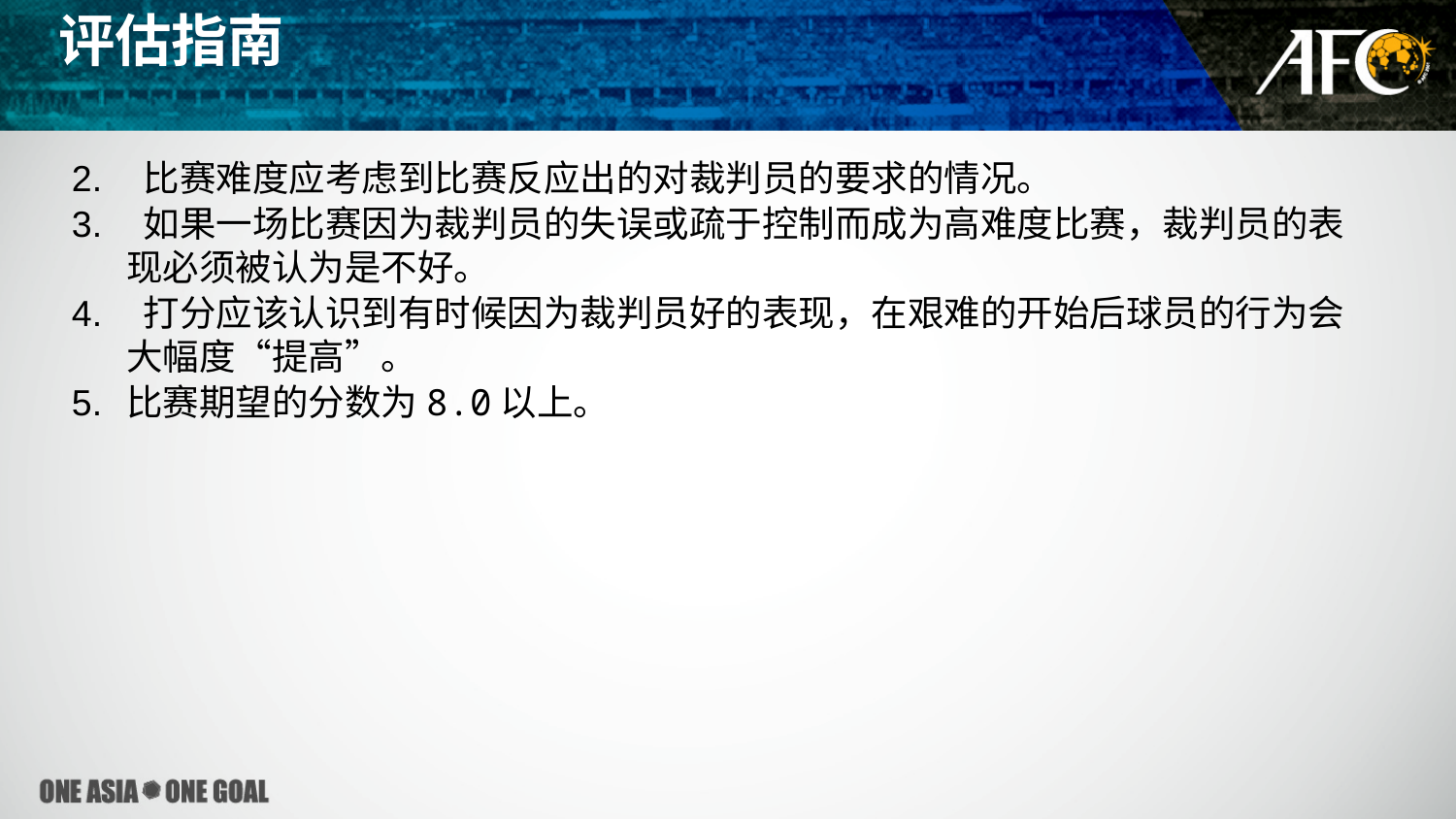

评估指南
 比赛难度应考虑到比赛反应出的对裁判员的要求的情况。
 如果一场比赛因为裁判员的失误或疏于控制而成为高难度比赛，裁判员的表现必须被认为是不好。
 打分应该认识到有时候因为裁判员好的表现，在艰难的开始后球员的行为会大幅度“提高”。
比赛期望的分数为8.0以上。